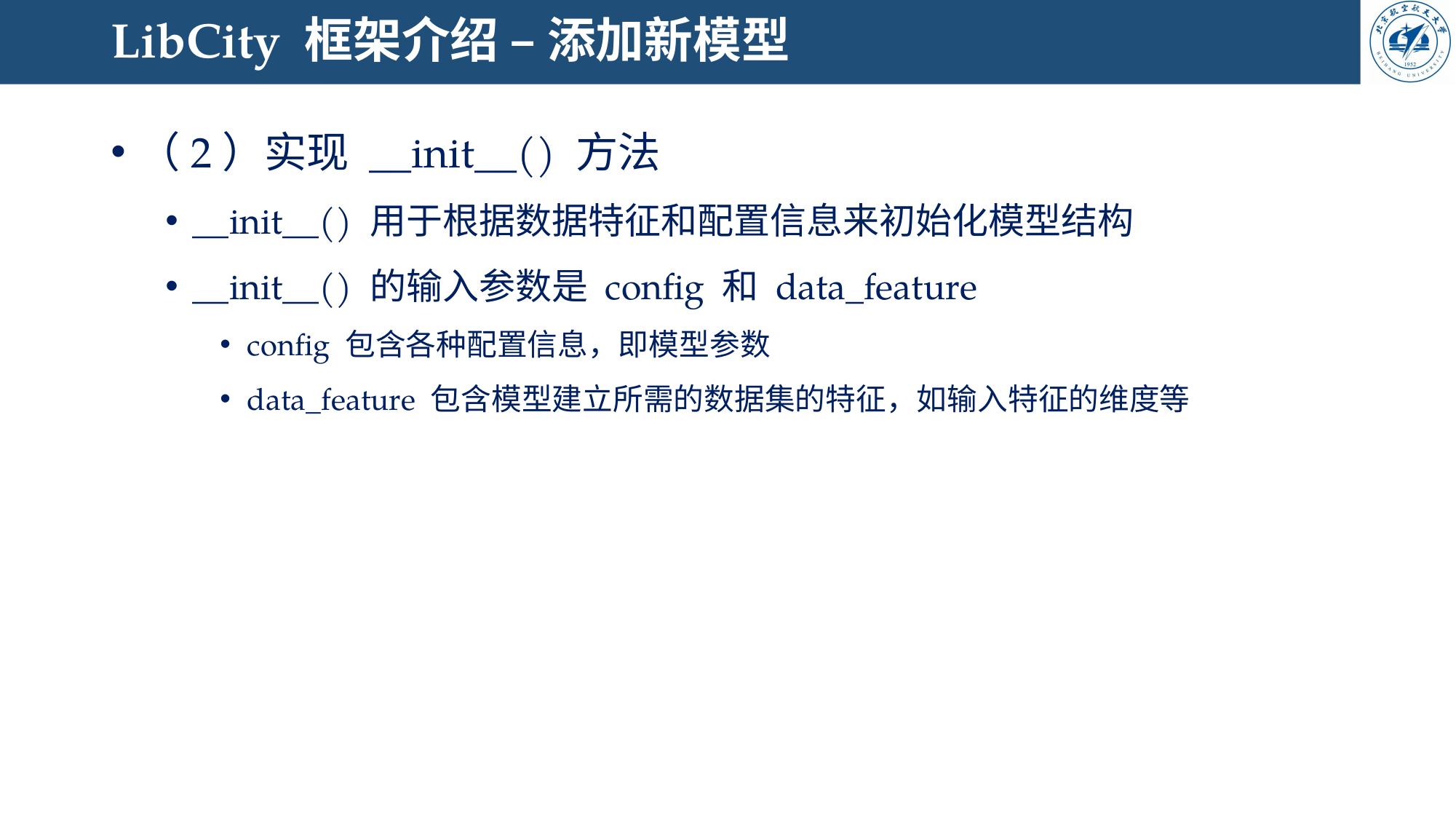

# LibCity 框架介绍 – 添加新模型
（2）实现 __init__() 方法
__init__() 用于根据数据特征和配置信息来初始化模型结构
__init__() 的输入参数是 config 和 data_feature
config 包含各种配置信息，即模型参数
data_feature 包含模型建立所需的数据集的特征，如输入特征的维度等